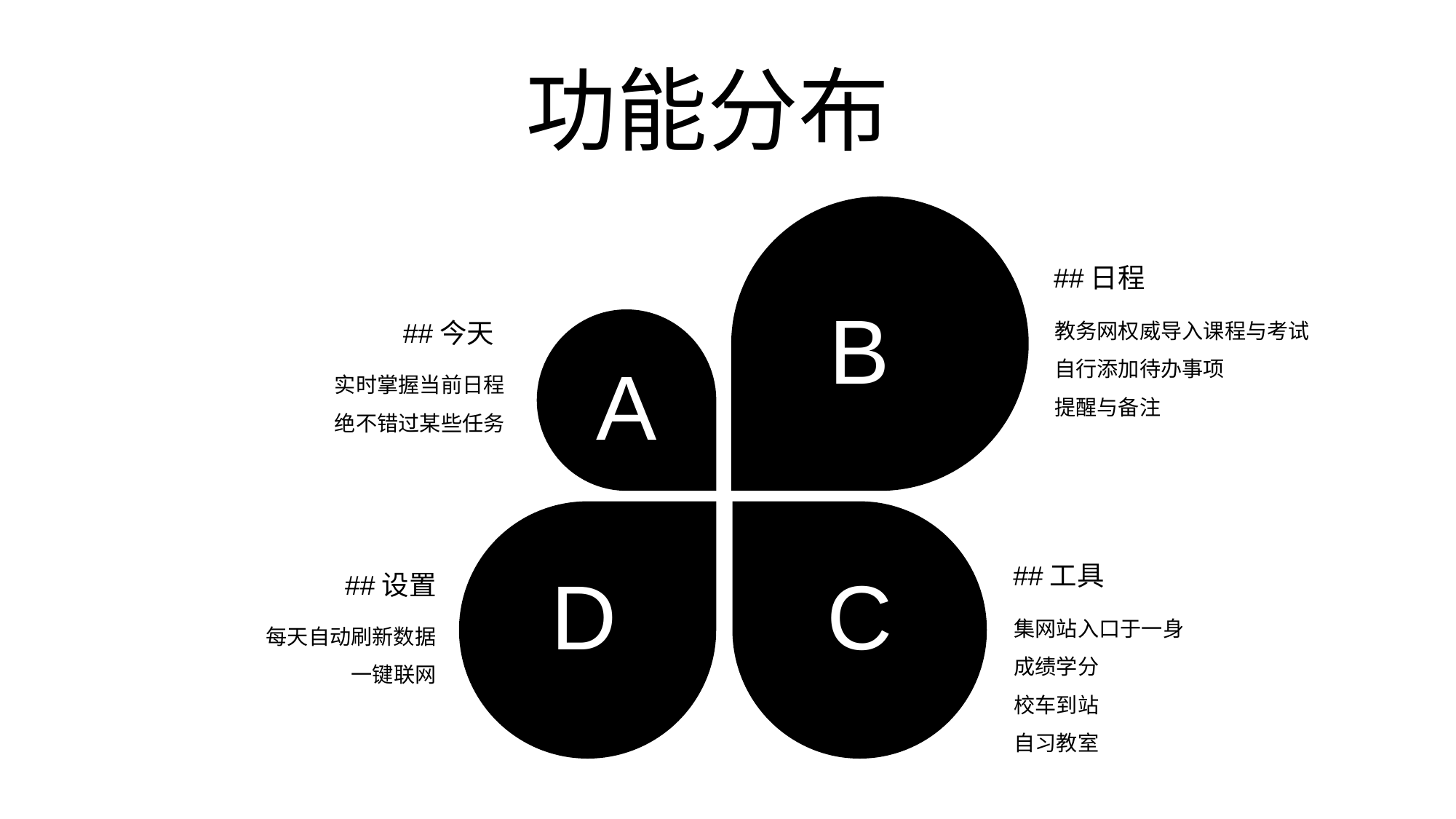

功能分布

##日程
B
教务网权威导入课程与考试
自行添加待办事项
提醒与备注

##今天
A
实时掌握当前日程
绝不错过某些任务

D
C
##工具
##设置
集网站入口于一身
成绩学分
校车到站
自习教室
每天自动刷新数据
一键联网